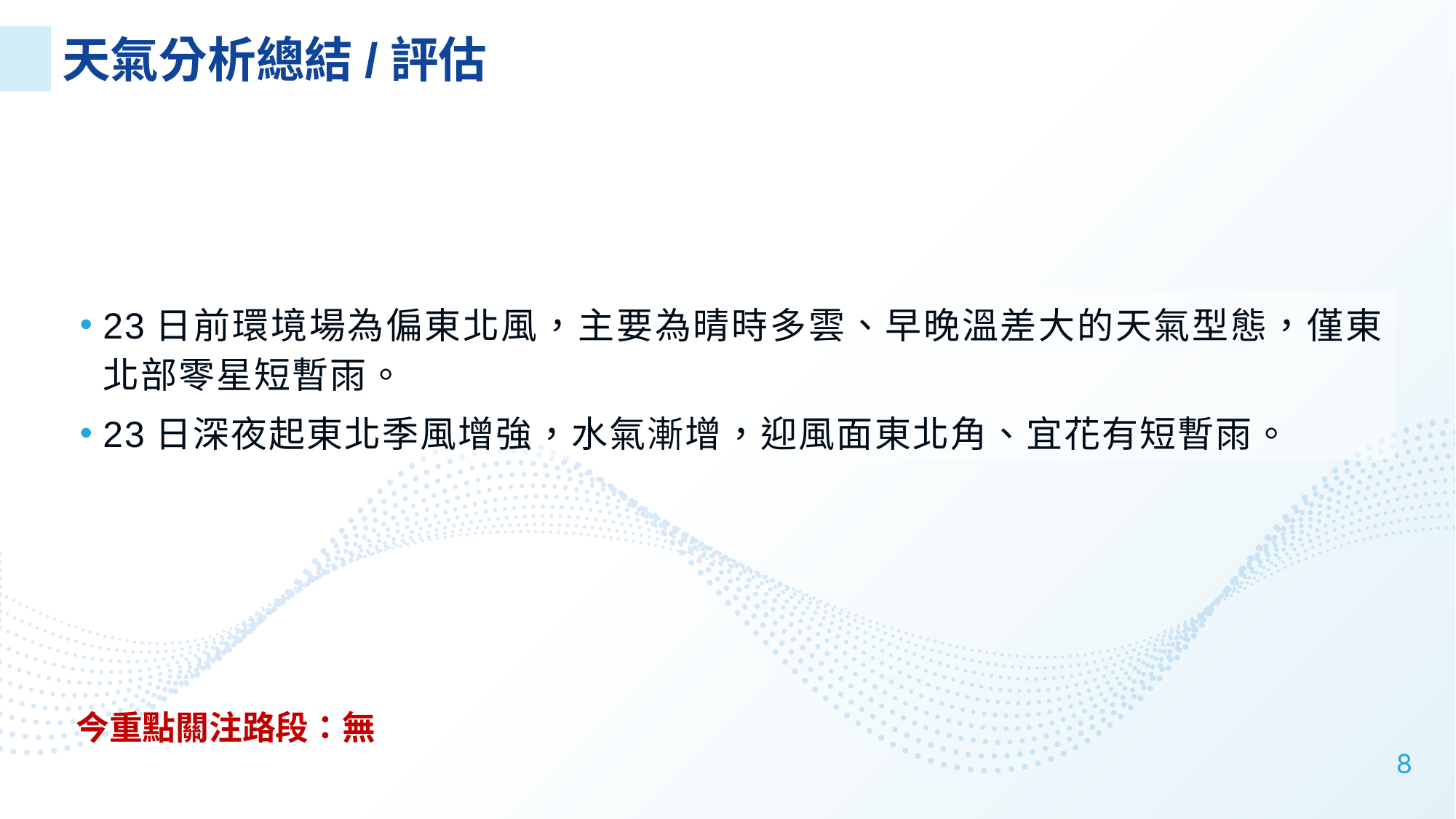

23日前環境場為偏東北風，主要為晴時多雲、早晚溫差大的天氣型態，僅東北部零星短暫雨。
23日深夜起東北季風增強，水氣漸增，迎風面東北角、宜花有短暫雨。
今重點關注路段：無

8